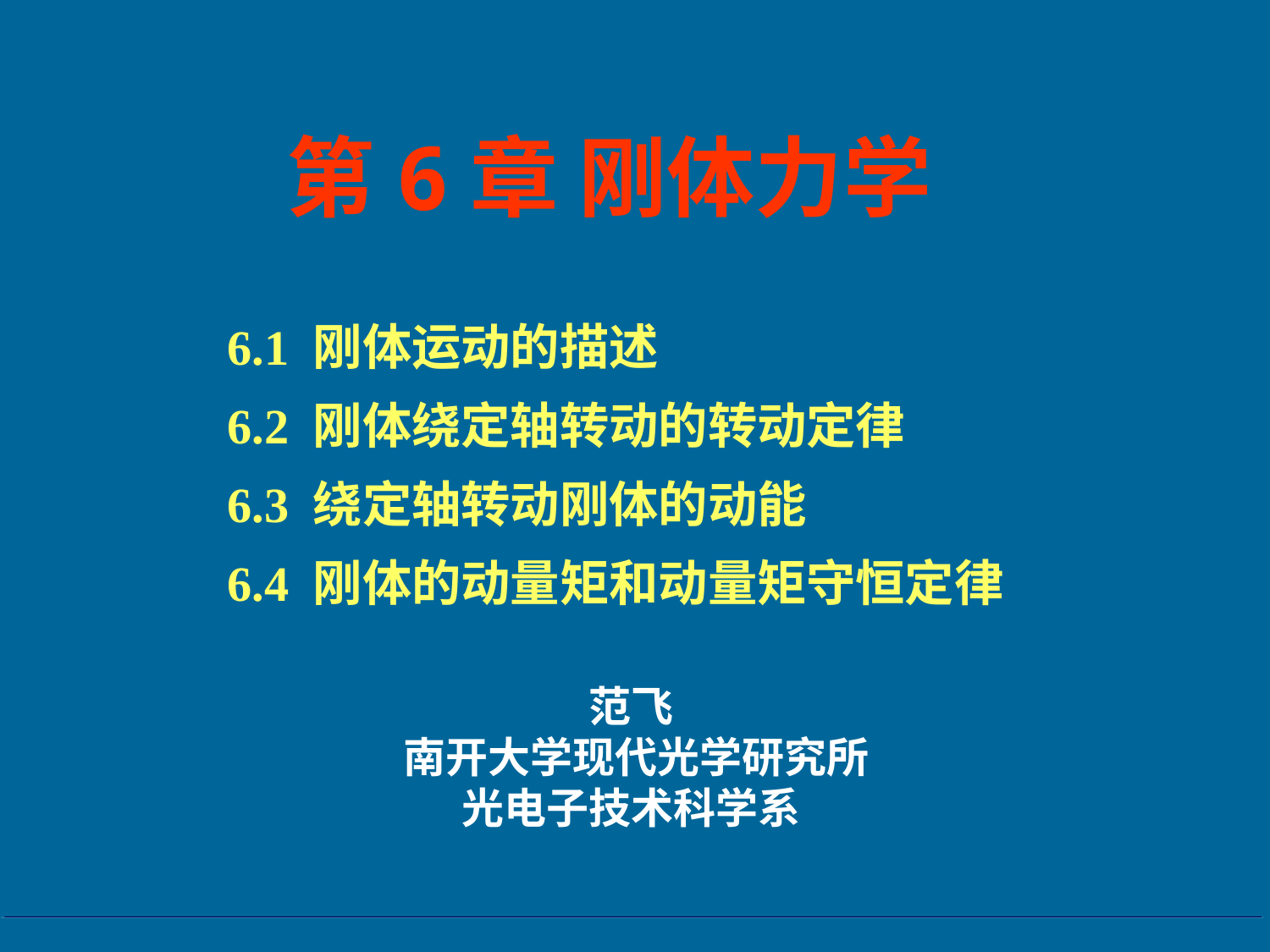

第6章 刚体力学
6.1 刚体运动的描述
6.2 刚体绕定轴转动的转动定律
6.3 绕定轴转动刚体的动能
6.4 刚体的动量矩和动量矩守恒定律
范飞
南开大学现代光学研究所
光电子技术科学系